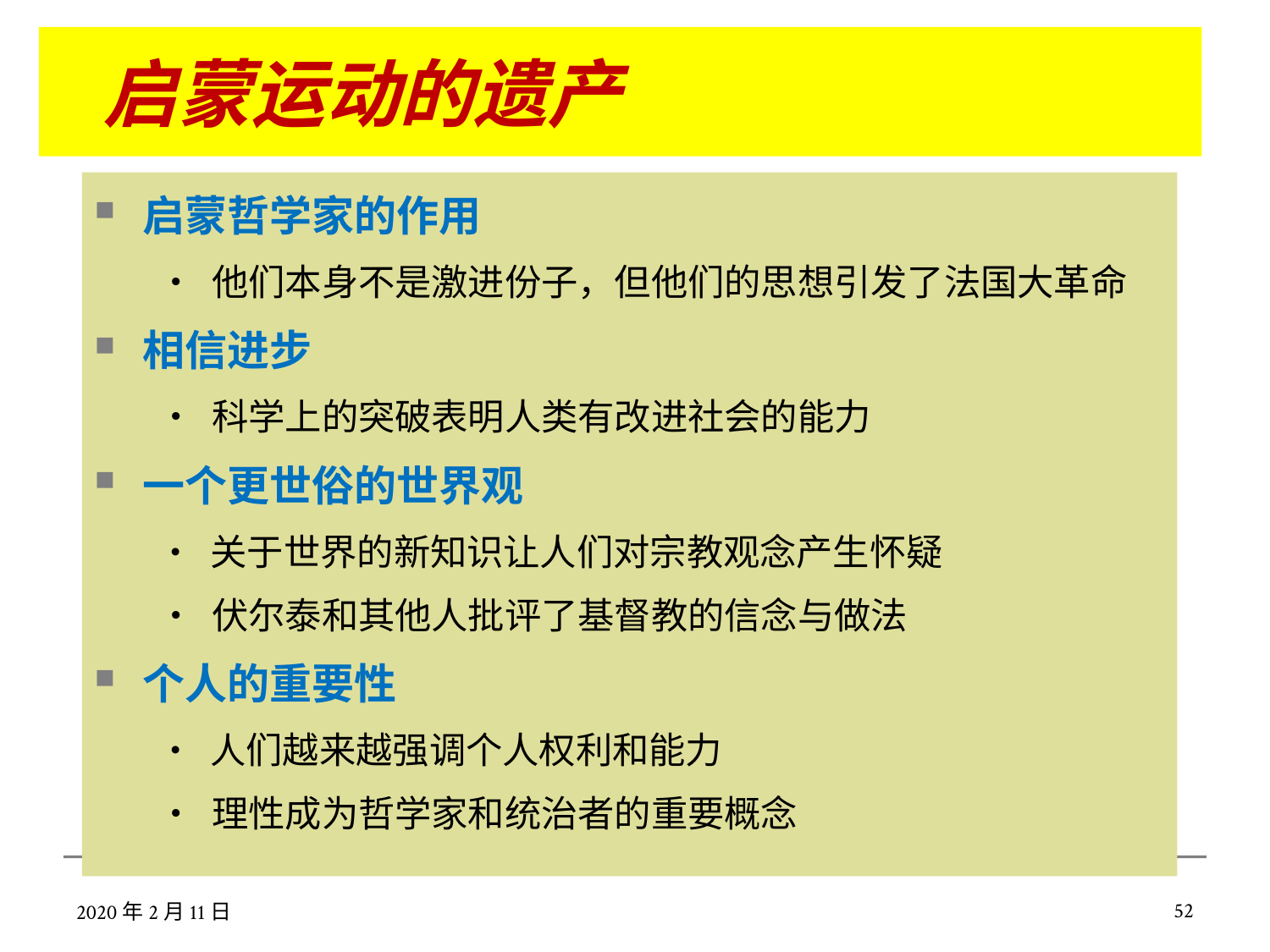

# 启蒙运动的遗产
启蒙哲学家的作用
• 他们本身不是激进份子，但他们的思想引发了法国大革命
相信进步
• 科学上的突破表明人类有改进社会的能力
一个更世俗的世界观
• 关于世界的新知识让人们对宗教观念产生怀疑
• 伏尔泰和其他人批评了基督教的信念与做法
个人的重要性
• 人们越来越强调个人权利和能力
• 理性成为哲学家和统治者的重要概念
2020年2月11日
52